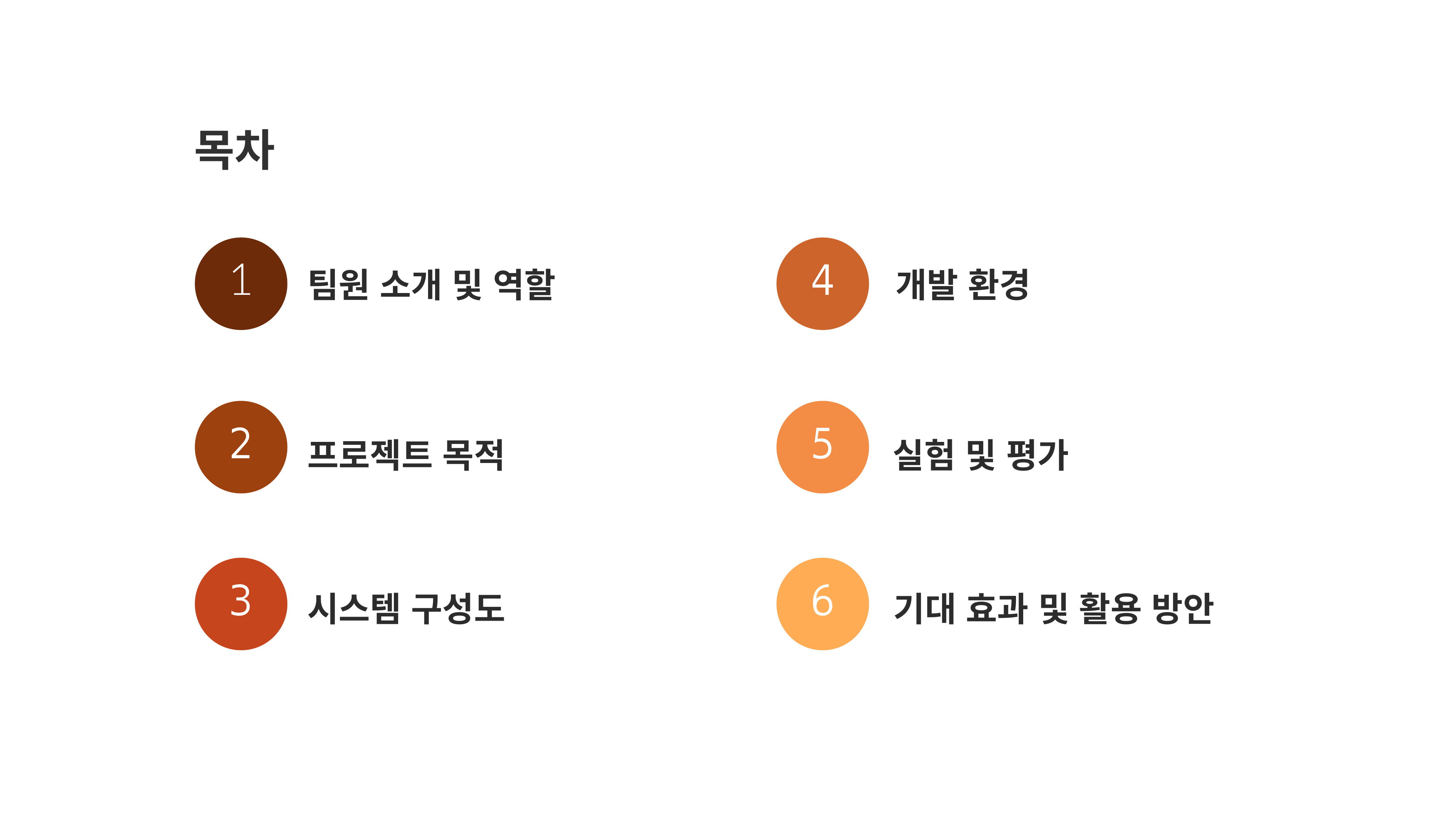

목차
1
4
팀원 소개 및 역할
개발 환경
2
5
프로젝트 목적
실험 및 평가
3
6
시스템 구성도
기대 효과 및 활용 방안